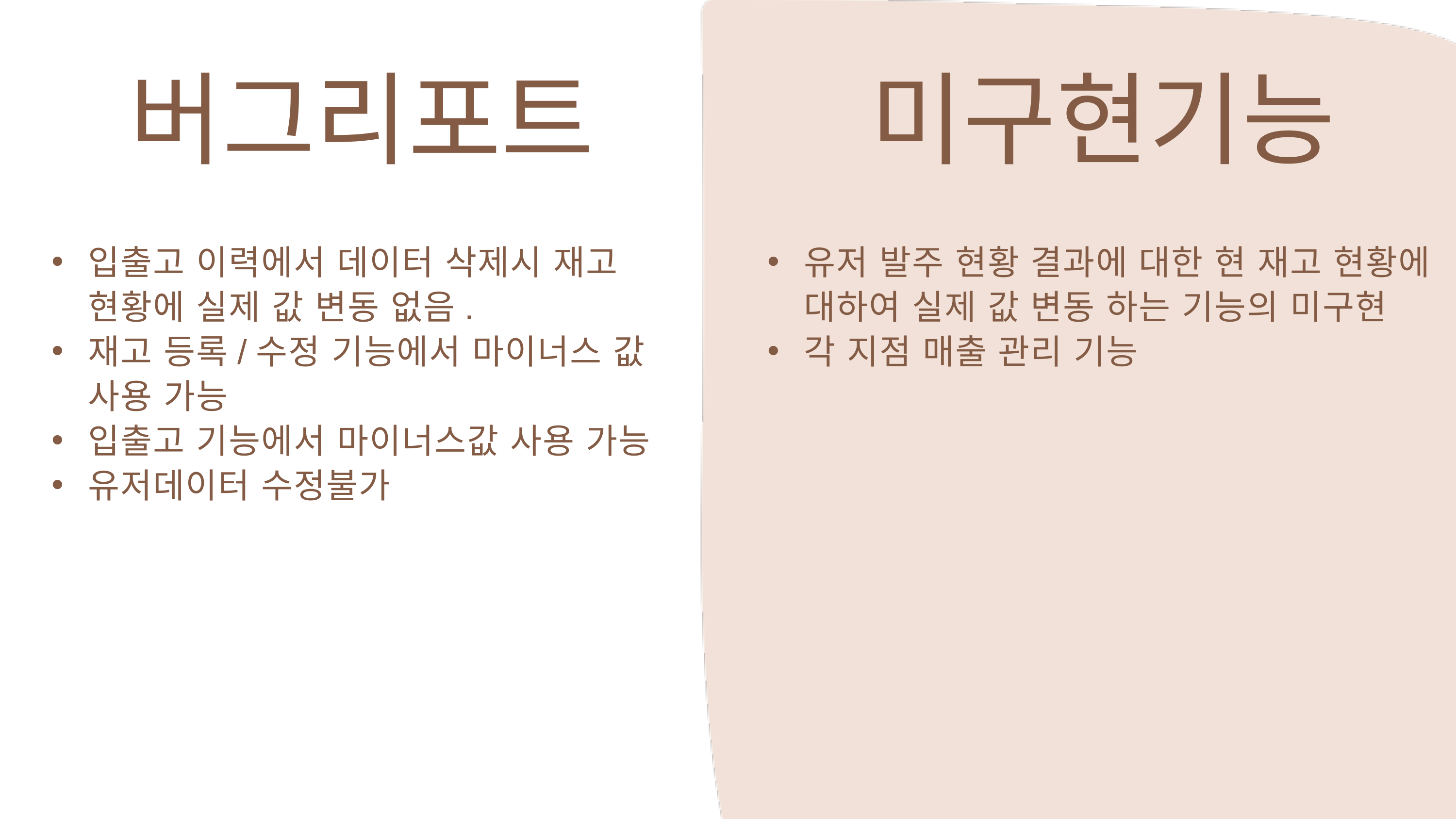

버그리포트
미구현기능
입출고 이력에서 데이터 삭제시 재고 현황에 실제 값 변동 없음.
재고 등록/수정 기능에서 마이너스 값 사용 가능
입출고 기능에서 마이너스값 사용 가능
유저데이터 수정불가
유저 발주 현황 결과에 대한 현 재고 현황에 대하여 실제 값 변동 하는 기능의 미구현
각 지점 매출 관리 기능